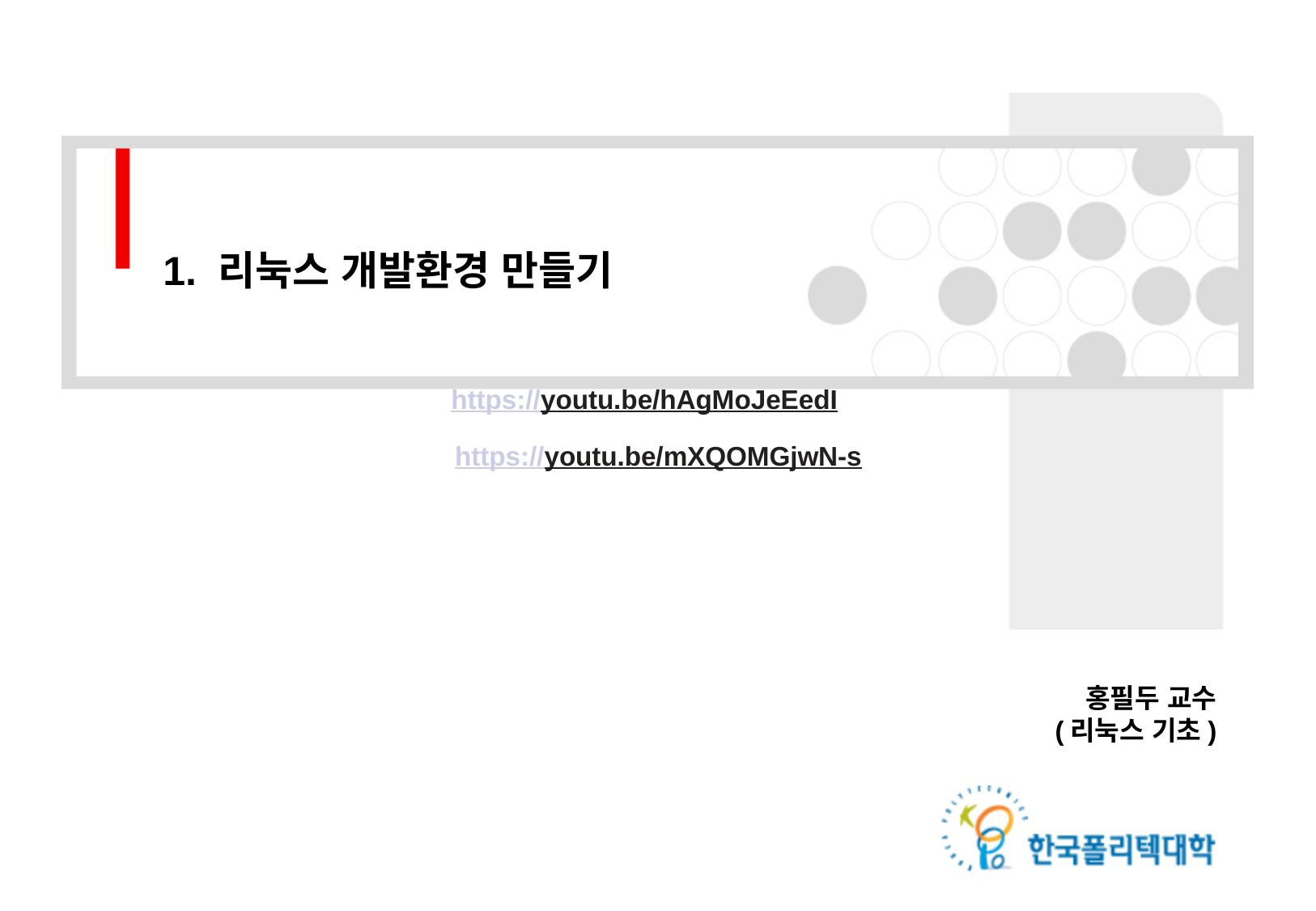

1. 리눅스 개발환경 만들기
https://youtu.be/hAgMoJeEedI
https://youtu.be/mXQOMGjwN-s
홍필두 교수
(리눅스 기초)